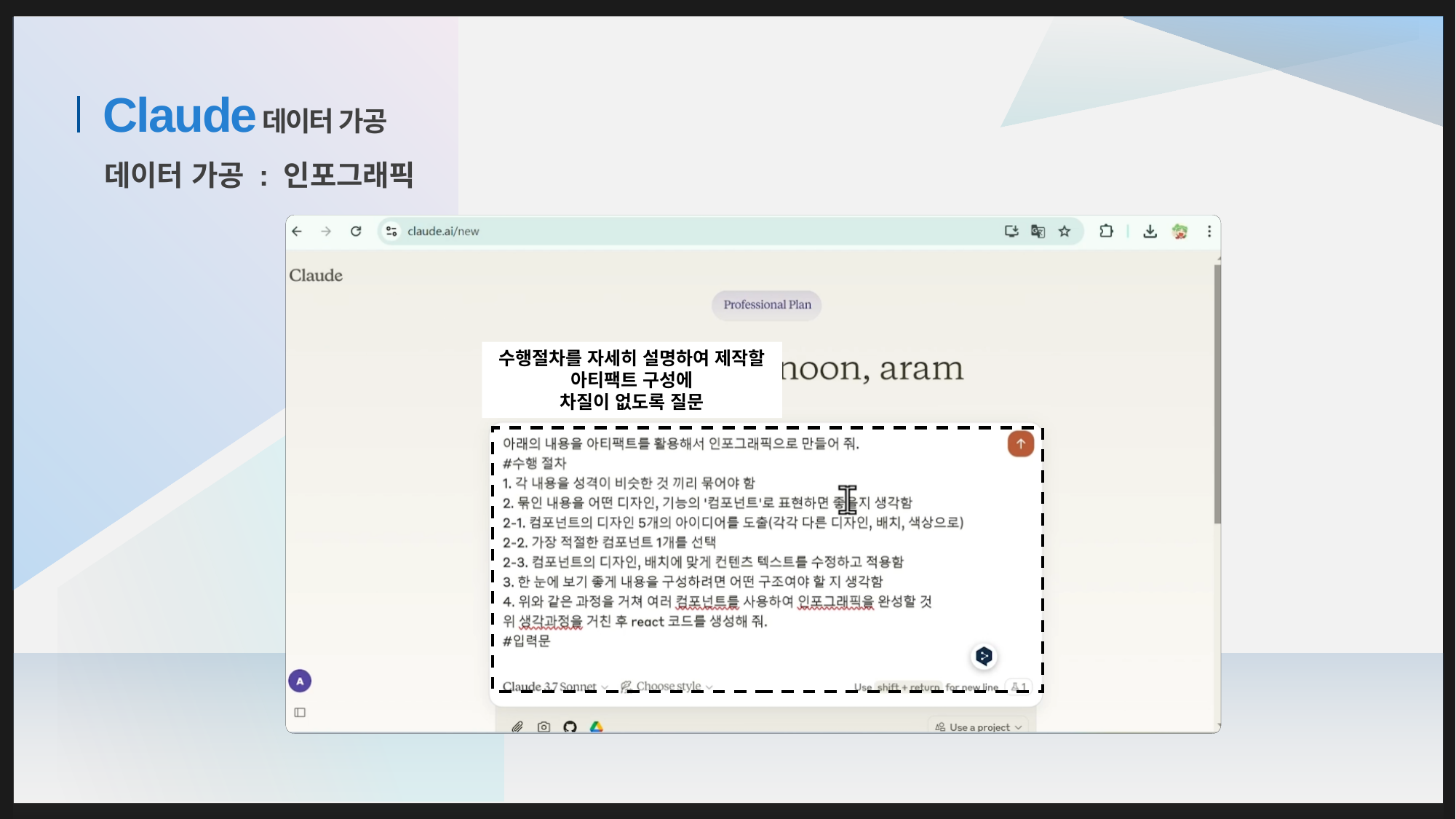

데이터 가공
# Claude
데이터 가공 : 인포그래픽

수행절차를 자세히 설명하여 제작할 아티팩트 구성에
차질이 없도록 질문